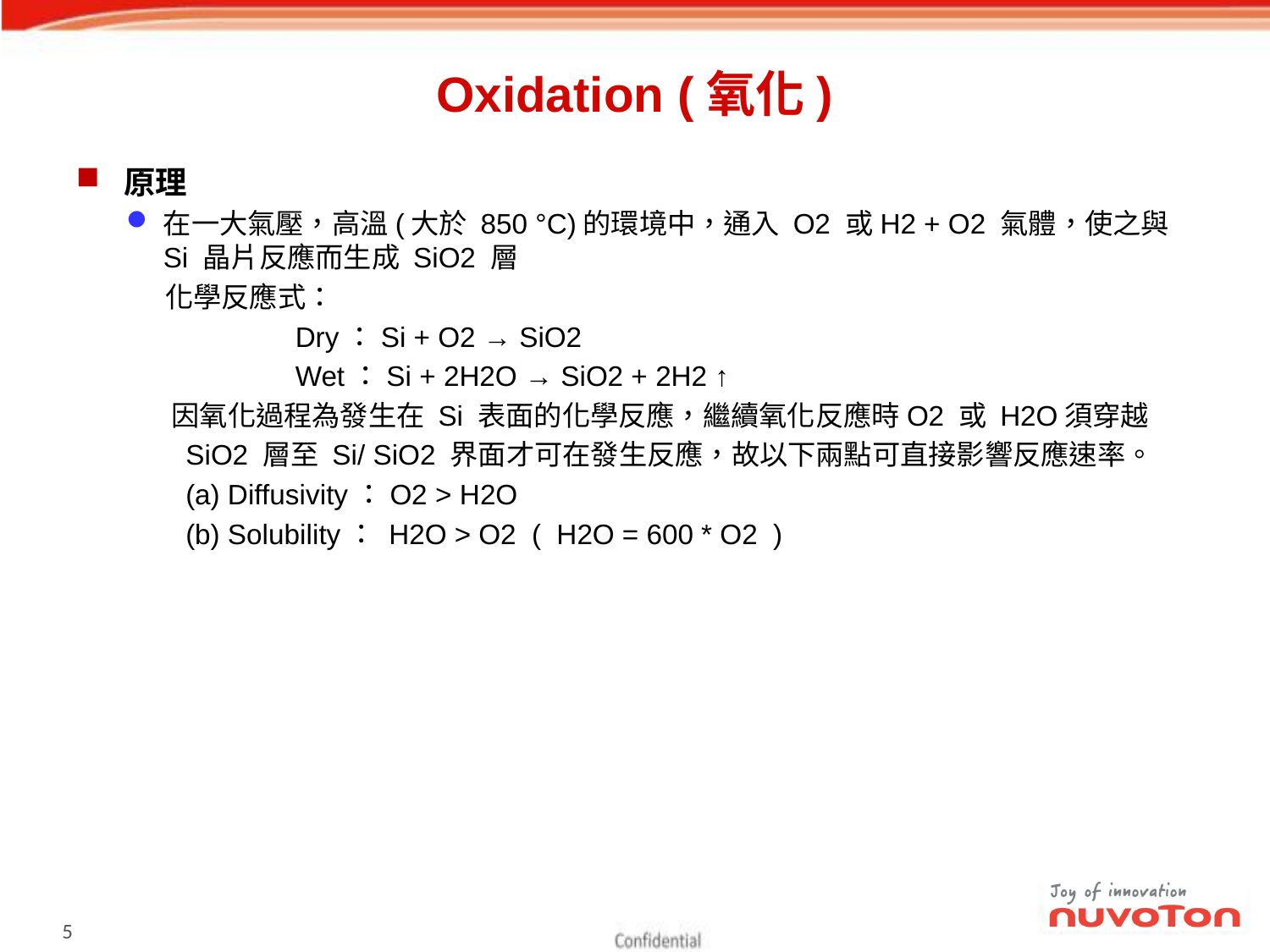

# Oxidation (氧化)
原理
在一大氣壓，高溫(大於 850 °C)的環境中，通入 O2 或H2 + O2 氣體，使之與 Si 晶片反應而生成 SiO2 層
             化學反應式：
                            Dry：Si + O2 → SiO2
                            Wet：Si + 2H2O → SiO2 + 2H2 ↑
              因氧化過程為發生在 Si 表面的化學反應，繼續氧化反應時O2 或 H2O須穿越
              SiO2 層至 Si/ SiO2 界面才可在發生反應，故以下兩點可直接影響反應速率。
              (a) Diffusivity：O2 > H2O
              (b) Solubility： H2O > O2  (  H2O = 600 * O2  )

5